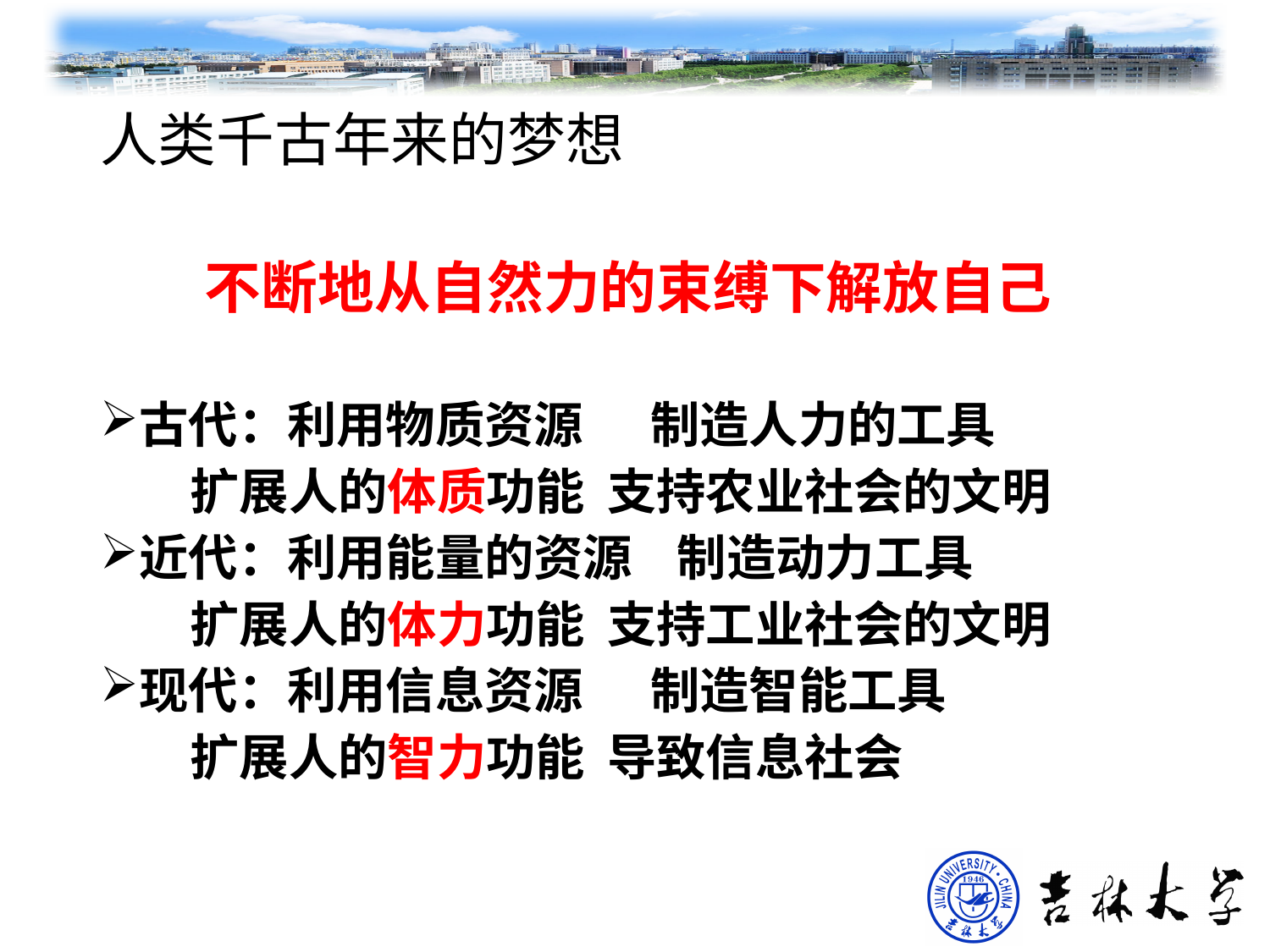

# 人类千古年来的梦想
不断地从自然力的束缚下解放自己

古代：利用物质资源      制造人力的工具
       扩展人的体质功能  支持农业社会的文明
近代：利用能量的资源    制造动力工具
       扩展人的体力功能  支持工业社会的文明
现代：利用信息资源      制造智能工具
       扩展人的智力功能  导致信息社会